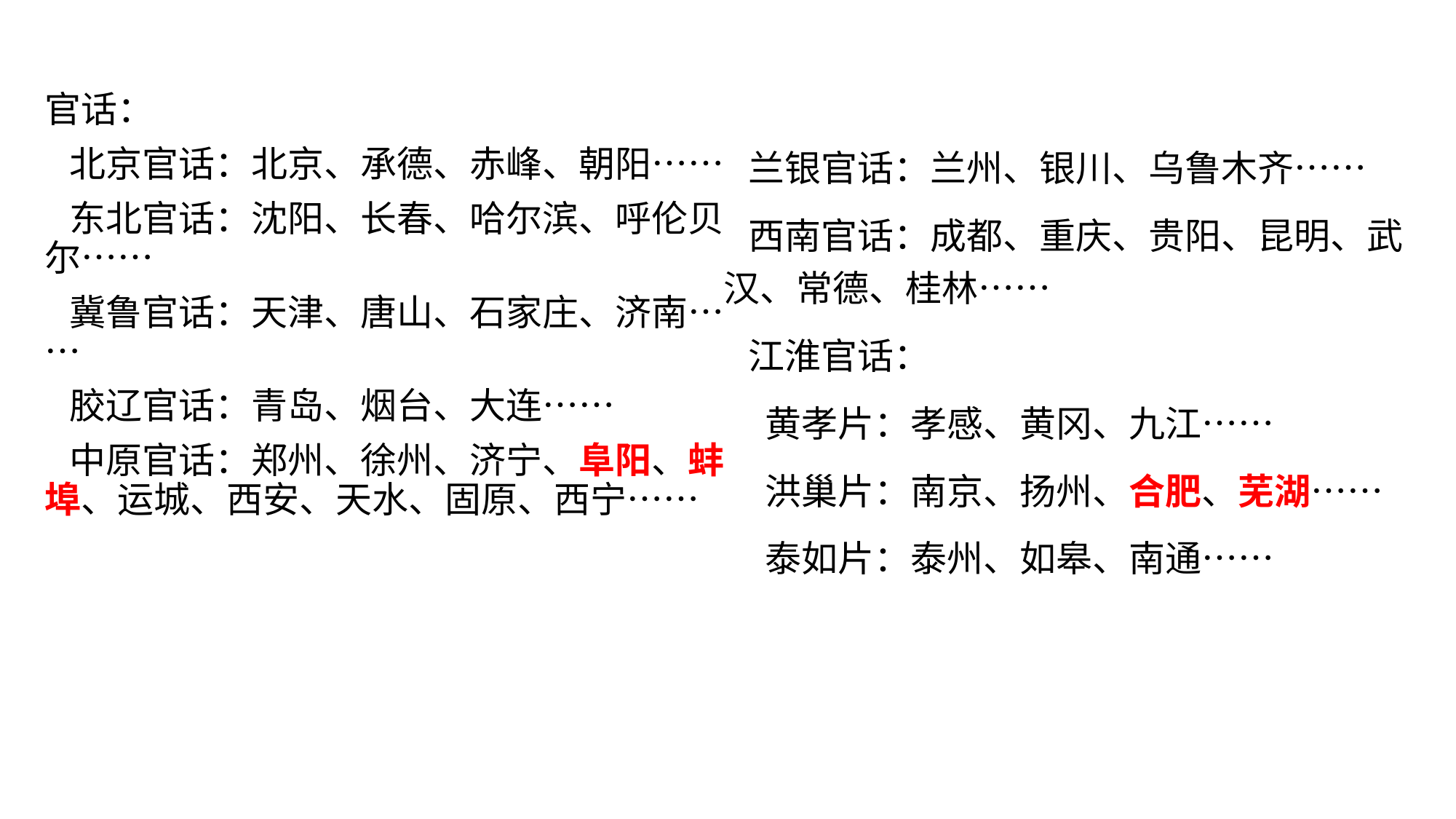

官话：
  北京官话：北京、承德、赤峰、朝阳……
  东北官话：沈阳、长春、哈尔滨、呼伦贝尔……
  冀鲁官话：天津、唐山、石家庄、济南……
  胶辽官话：青岛、烟台、大连……
  中原官话：郑州、徐州、济宁、阜阳、蚌埠、运城、西安、天水、固原、西宁……
  兰银官话：兰州、银川、乌鲁木齐……
  西南官话：成都、重庆、贵阳、昆明、武汉、常德、桂林……
  江淮官话：
    黄孝片：孝感、黄冈、九江……
    洪巢片：南京、扬州、合肥、芜湖……
    泰如片：泰州、如皋、南通……